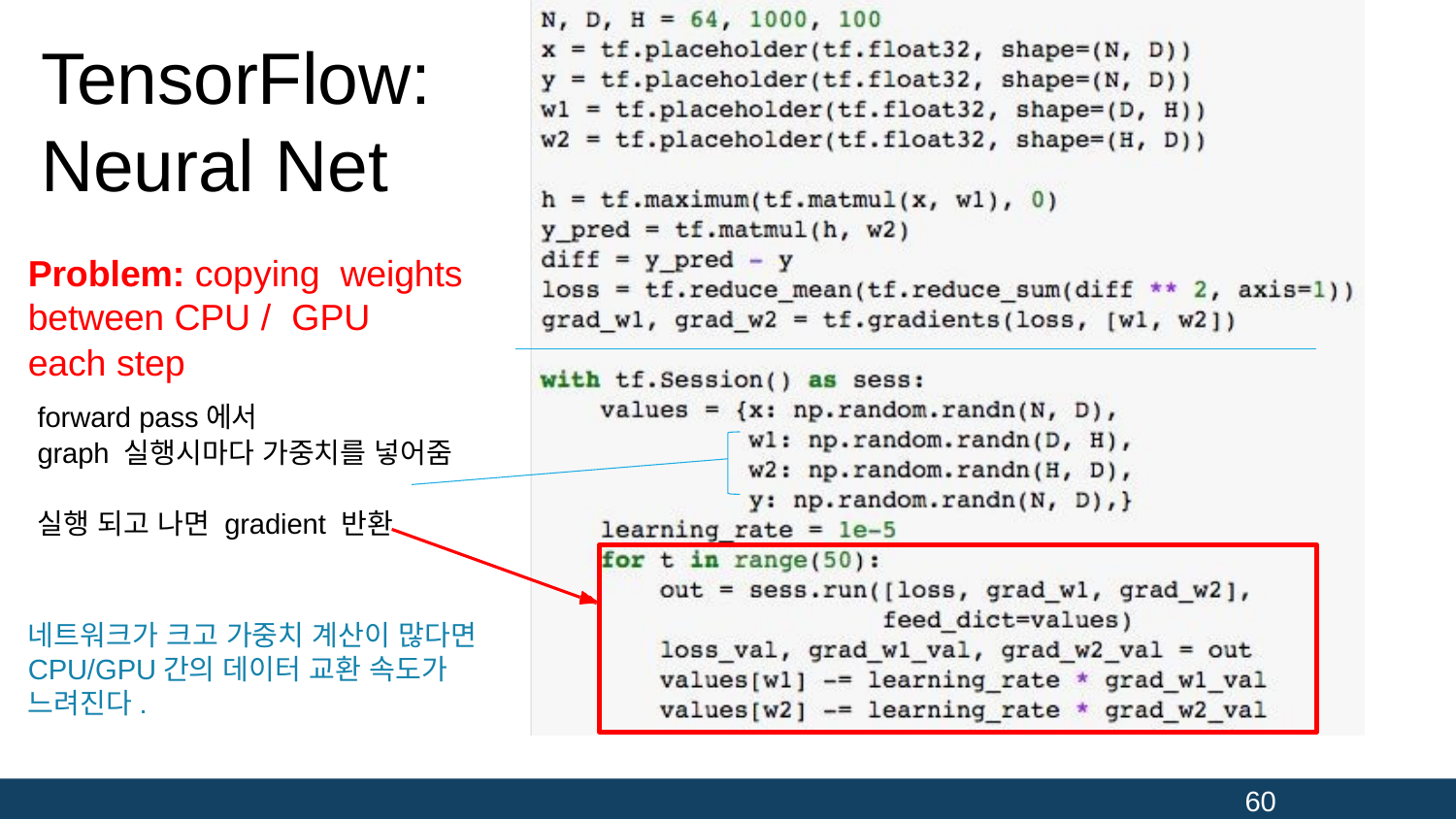

# TensorFlow:  Neural Net
Problem: copying  weights between CPU /  GPU
each step
forward pass에서
graph 실행시마다 가중치를 넣어줌

실행 되고 나면 gradient 반환

네트워크가 크고 가중치 계산이 많다면 CPU/GPU간의 데이터 교환 속도가 느려진다.